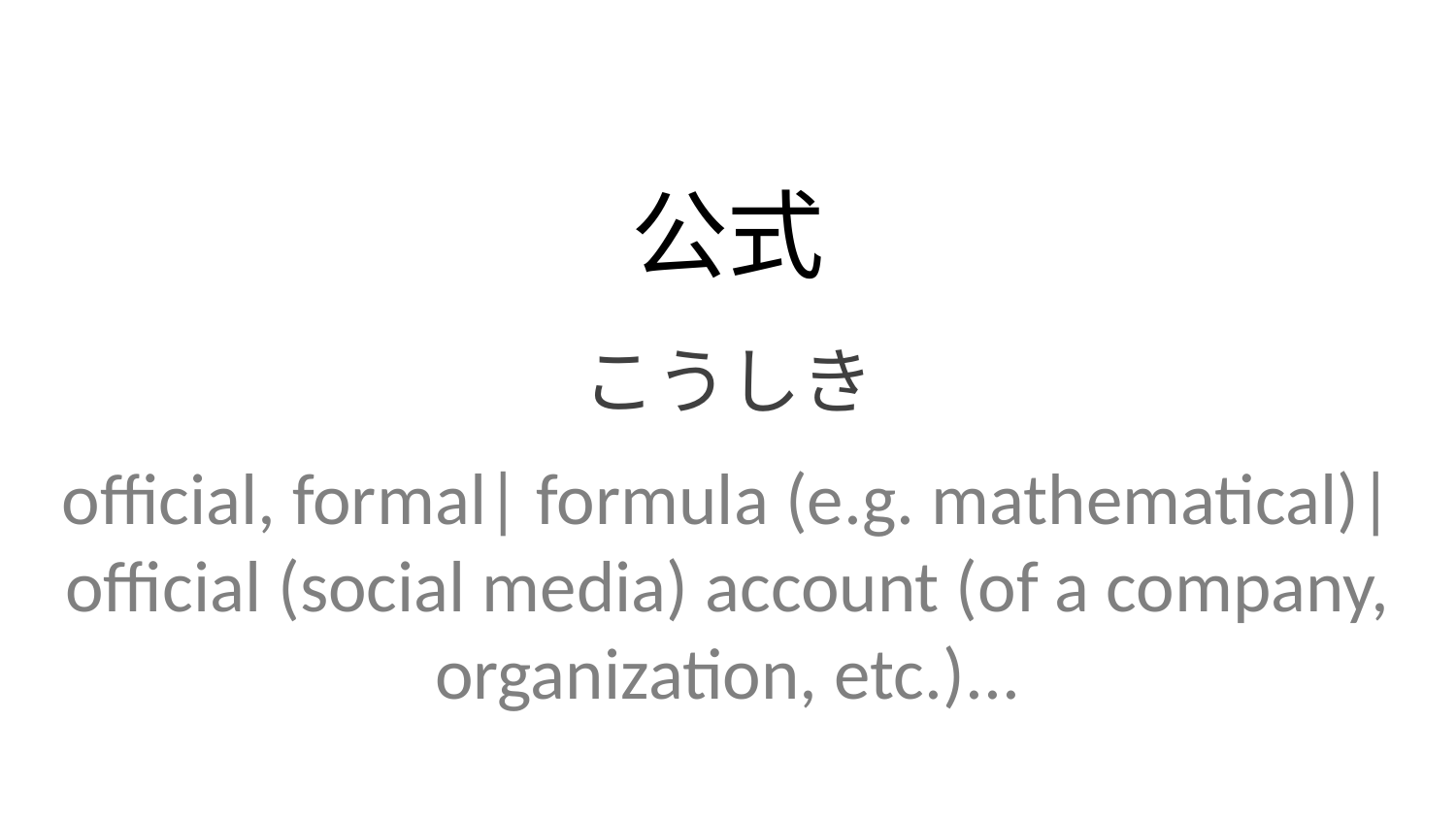

公式

こうしき
official, formal| formula (e.g. mathematical)| official (social media) account (of a company, organization, etc.)...